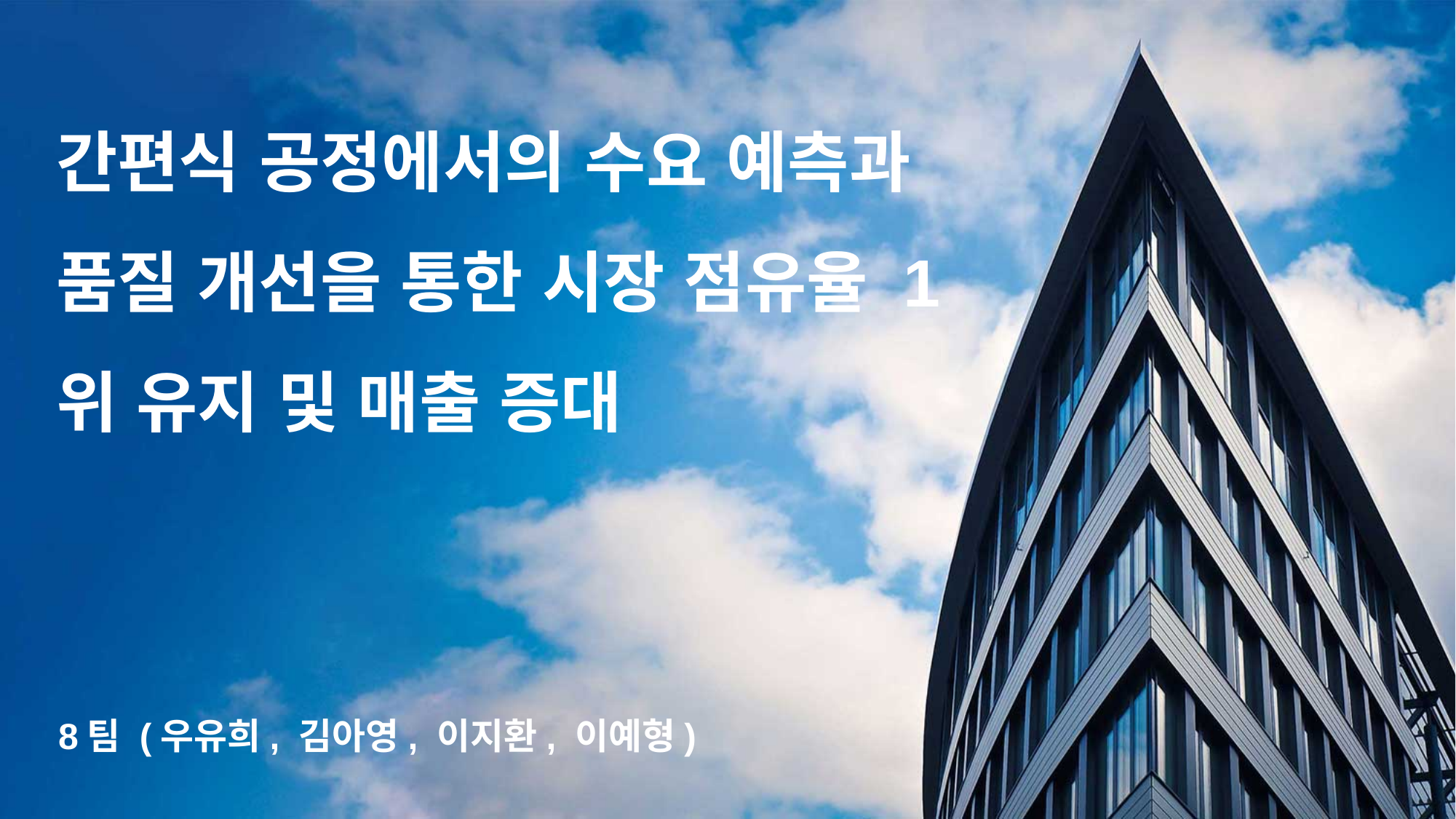

간편식 공정에서의 수요 예측과 품질 개선을 통한 시장 점유율 1위 유지 및 매출 증대
8팀 (우유희, 김아영, 이지환, 이예형)